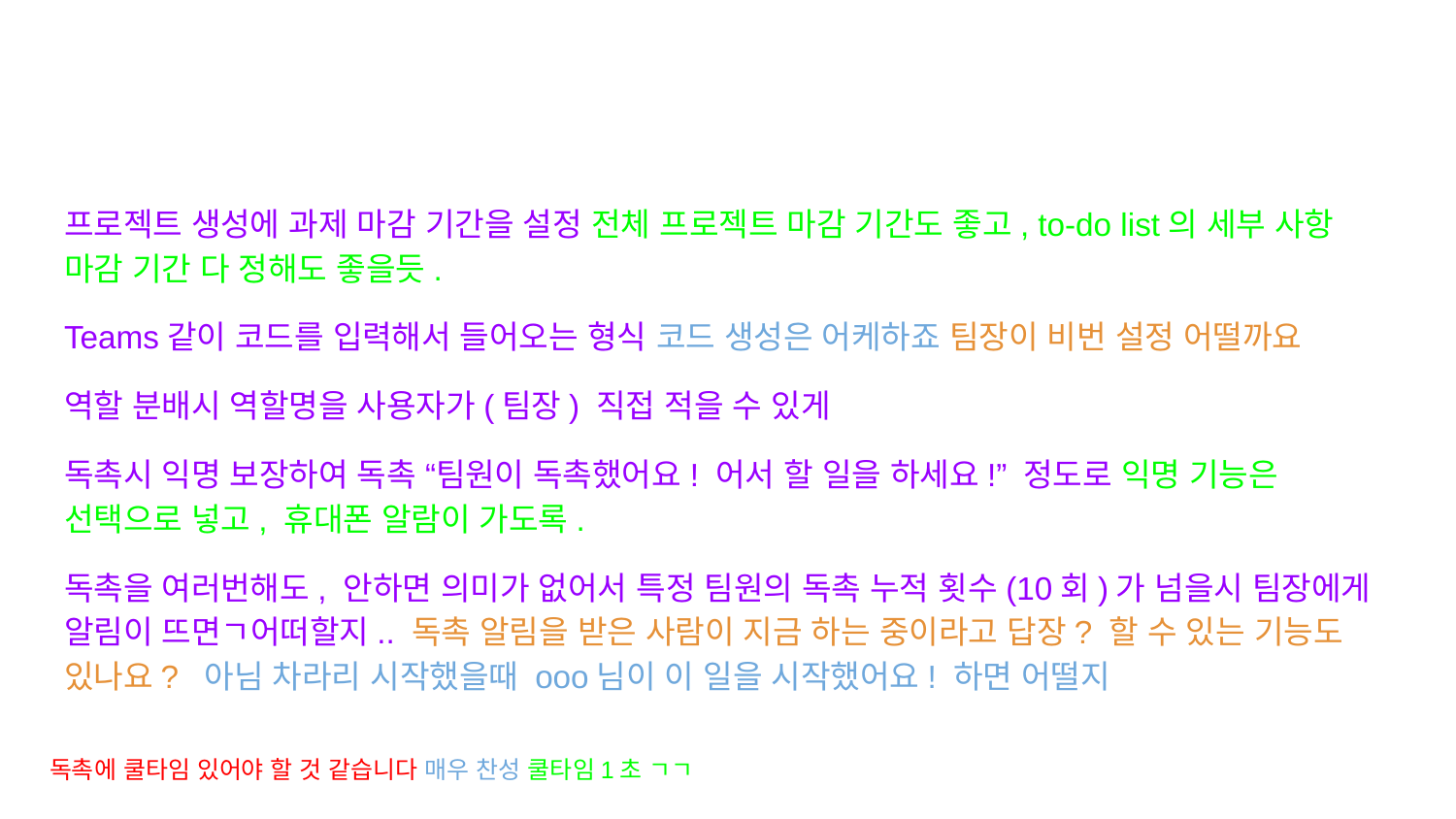

#
프로젝트 생성에 과제 마감 기간을 설정 전체 프로젝트 마감 기간도 좋고, to-do list의 세부 사항 마감 기간 다 정해도 좋을듯.
Teams같이 코드를 입력해서 들어오는 형식 코드 생성은 어케하죠 팀장이 비번 설정 어떨까요
역할 분배시 역할명을 사용자가(팀장) 직접 적을 수 있게
독촉시 익명 보장하여 독촉 “팀원이 독촉했어요! 어서 할 일을 하세요!” 정도로 익명 기능은 선택으로 넣고, 휴대폰 알람이 가도록.
독촉을 여러번해도, 안하면 의미가 없어서 특정 팀원의 독촉 누적 횟수(10회)가 넘을시 팀장에게 알림이 뜨면ㄱ어떠할지.. 독촉 알림을 받은 사람이 지금 하는 중이라고 답장? 할 수 있는 기능도 있나요?  아님 차라리 시작했을때 ooo님이 이 일을 시작했어요! 하면 어떨지
독촉에 쿨타임 있어야 할 것 같습니다 매우 찬성 쿨타임1초 ㄱㄱ